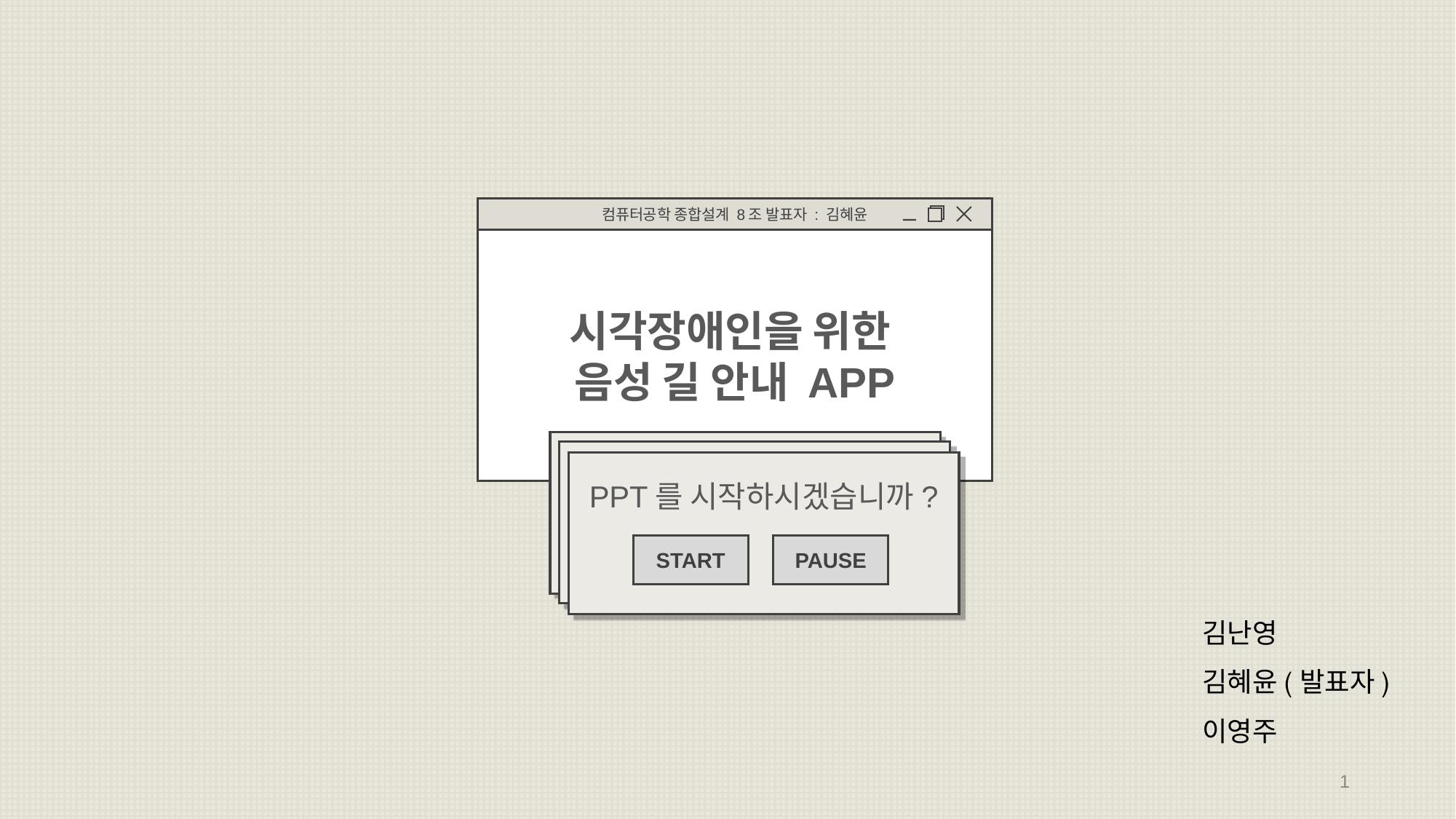

컴퓨터공학 종합설계 8조 발표자 : 김혜윤

시각장애인을 위한
음성 길 안내 APP

PPT를 시작하시겠습니까?

PAUSE

START

PPT를 시작하시겠습니까?

PAUSE

START

PPT를 시작하시겠습니까?

PAUSE

START
김난영
김혜윤(발표자)
이영주
1